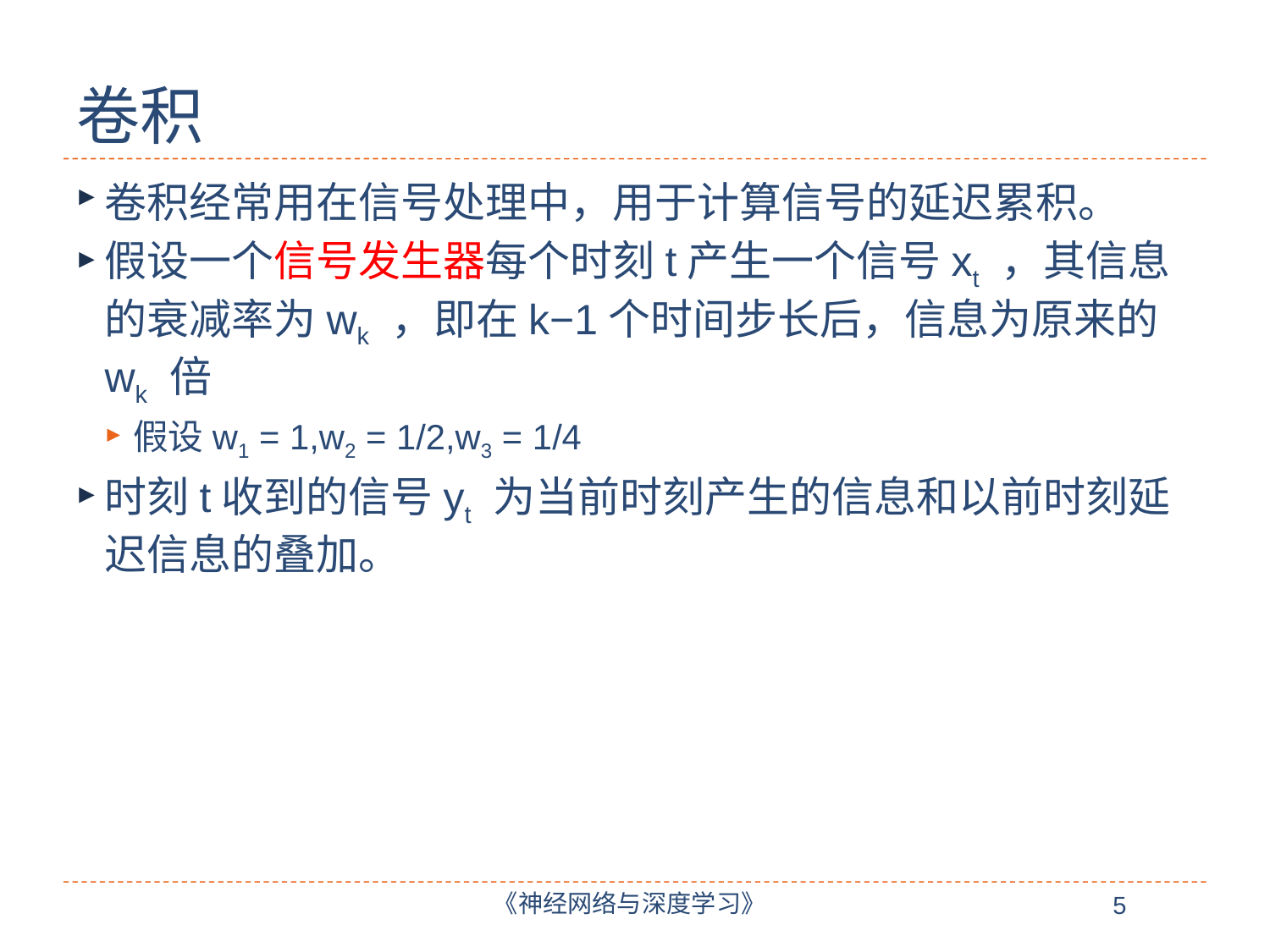

# 卷积
卷积经常用在信号处理中，用于计算信号的延迟累积。
假设一个信号发生器每个时刻t产生一个信号xt ，其信息的衰减率为wk ，即在k−1个时间步长后，信息为原来的wk 倍
假设w1 = 1,w2 = 1/2,w3 = 1/4
时刻t收到的信号yt 为当前时刻产生的信息和以前时刻延迟信息的叠加。